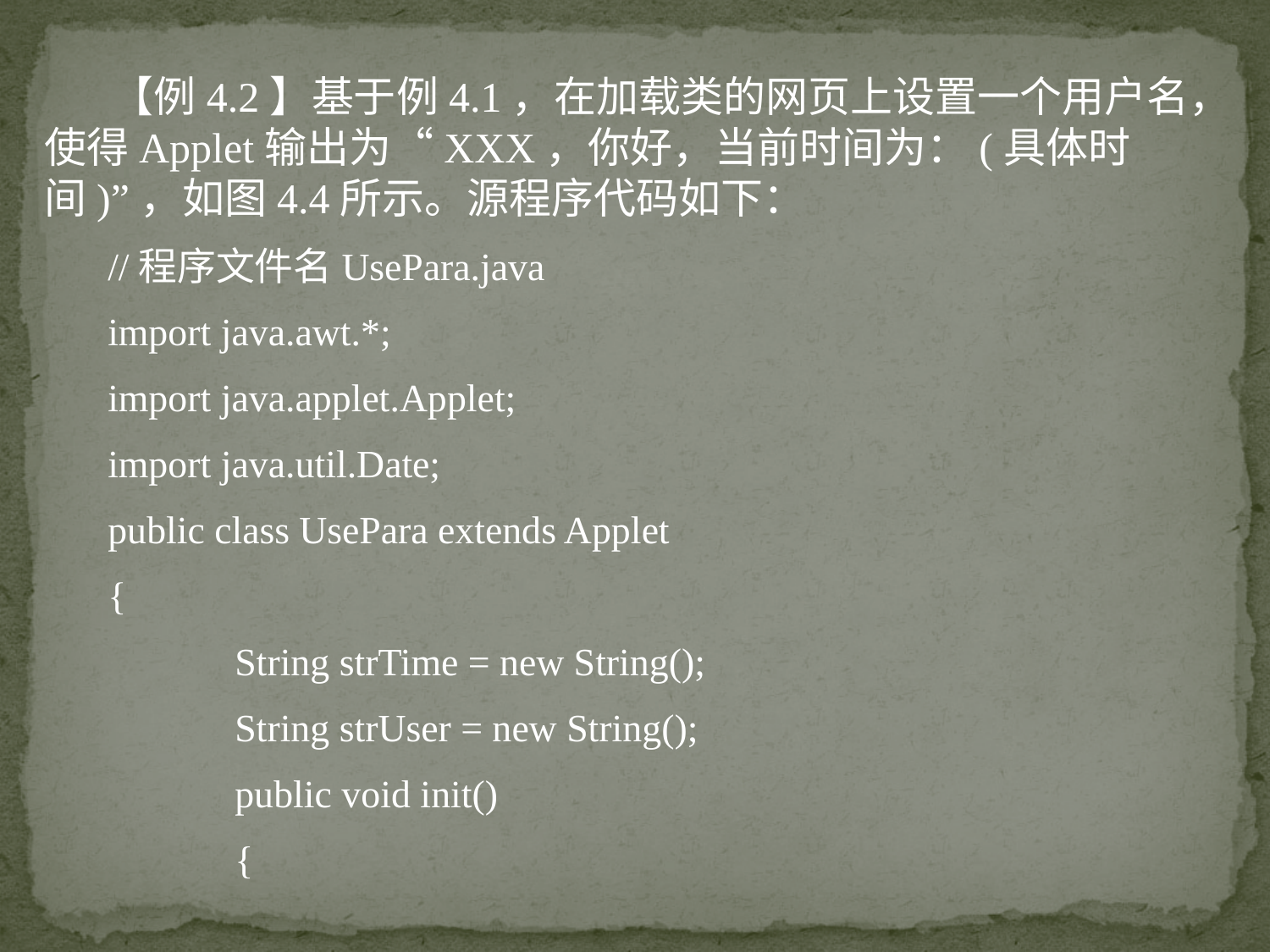

【例4.2】基于例4.1，在加载类的网页上设置一个用户名，使得Applet输出为“XXX，你好，当前时间为：(具体时间)”，如图4.4所示。源程序代码如下：
//程序文件名UsePara.java
import java.awt.*;
import java.applet.Applet;
import java.util.Date;
public class UsePara extends Applet
{
	String strTime = new String();
	String strUser = new String();
	public void init()
	{